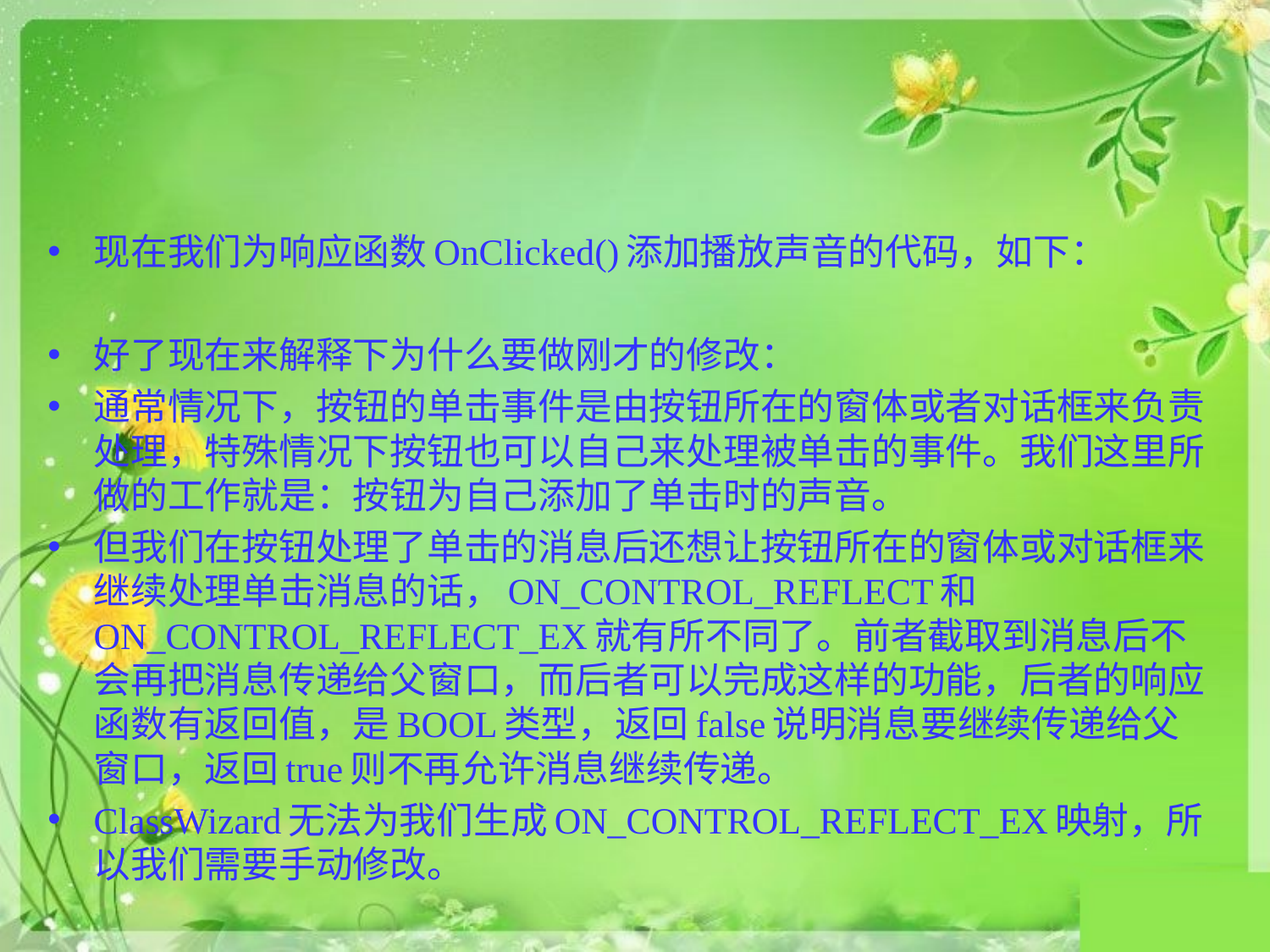

#
现在我们为响应函数OnClicked()添加播放声音的代码，如下：

好了现在来解释下为什么要做刚才的修改：
通常情况下，按钮的单击事件是由按钮所在的窗体或者对话框来负责处理，特殊情况下按钮也可以自己来处理被单击的事件。我们这里所做的工作就是：按钮为自己添加了单击时的声音。
但我们在按钮处理了单击的消息后还想让按钮所在的窗体或对话框来继续处理单击消息的话，ON_CONTROL_REFLECT和ON_CONTROL_REFLECT_EX就有所不同了。前者截取到消息后不会再把消息传递给父窗口，而后者可以完成这样的功能，后者的响应函数有返回值，是BOOL类型，返回false说明消息要继续传递给父窗口，返回true则不再允许消息继续传递。
ClassWizard无法为我们生成ON_CONTROL_REFLECT_EX映射，所以我们需要手动修改。